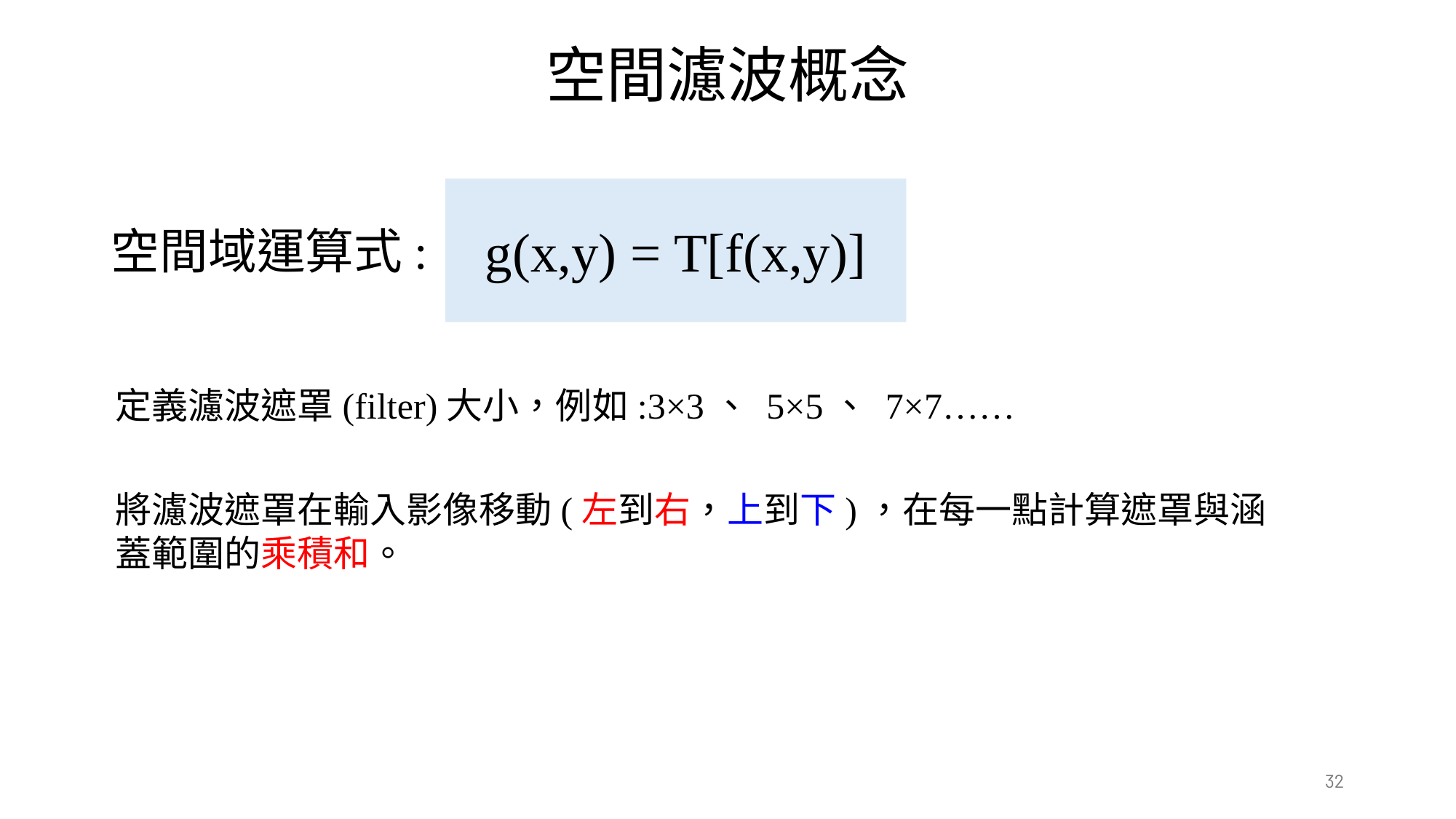

空間濾波概念

g(x,y) = T[f(x,y)]
空間域運算式:
定義濾波遮罩(filter)大小，例如:3×3、 5×5、 7×7……
將濾波遮罩在輸入影像移動(左到右，上到下)，在每一點計算遮罩與涵蓋範圍的乘積和。
32